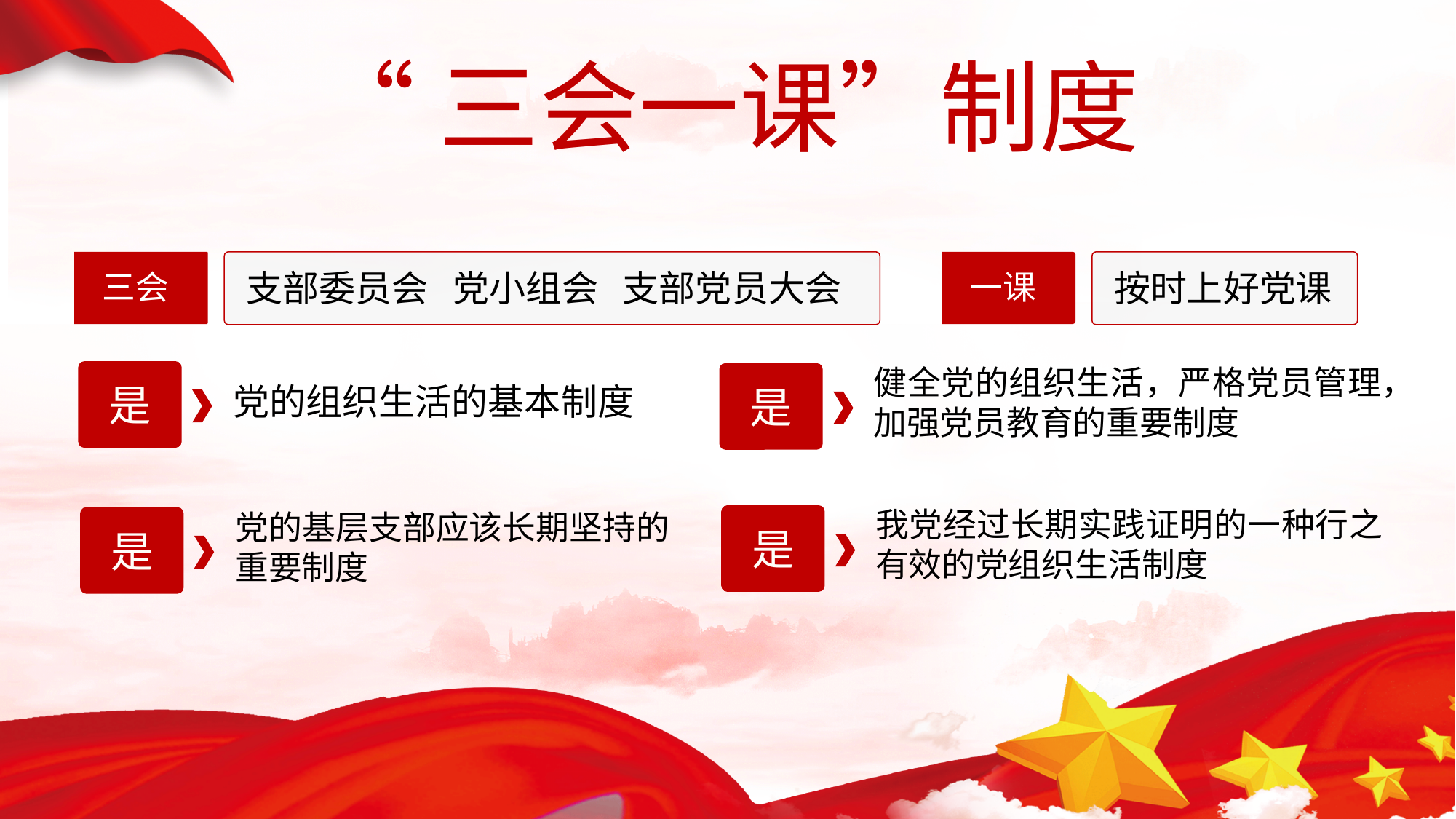

“三会一课”制度

三会

支部委员会   党小组会   支部党员大会

一课

按时上好党课
健全党的组织生活，严格党员管理，加强党员教育的重要制度
是

是
党的组织生活的基本制度

我党经过长期实践证明的一种行之有效的党组织生活制度
是

党的基层支部应该长期坚持的重要制度
是